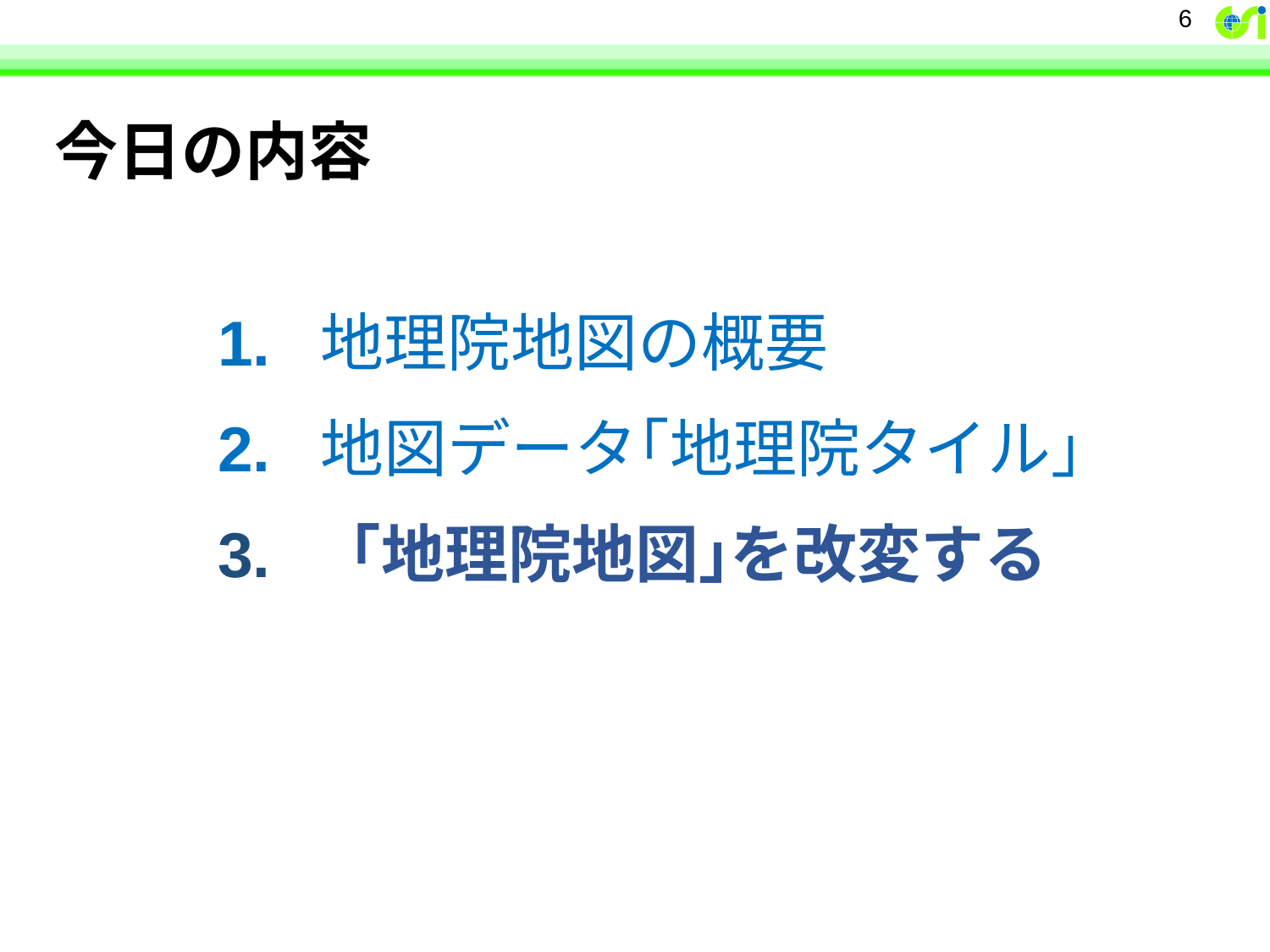

6
今日の内容
# 1.  地理院地図の概要 2.  地図データ｢地理院タイル｣ 3.　｢地理院地図｣を改変する